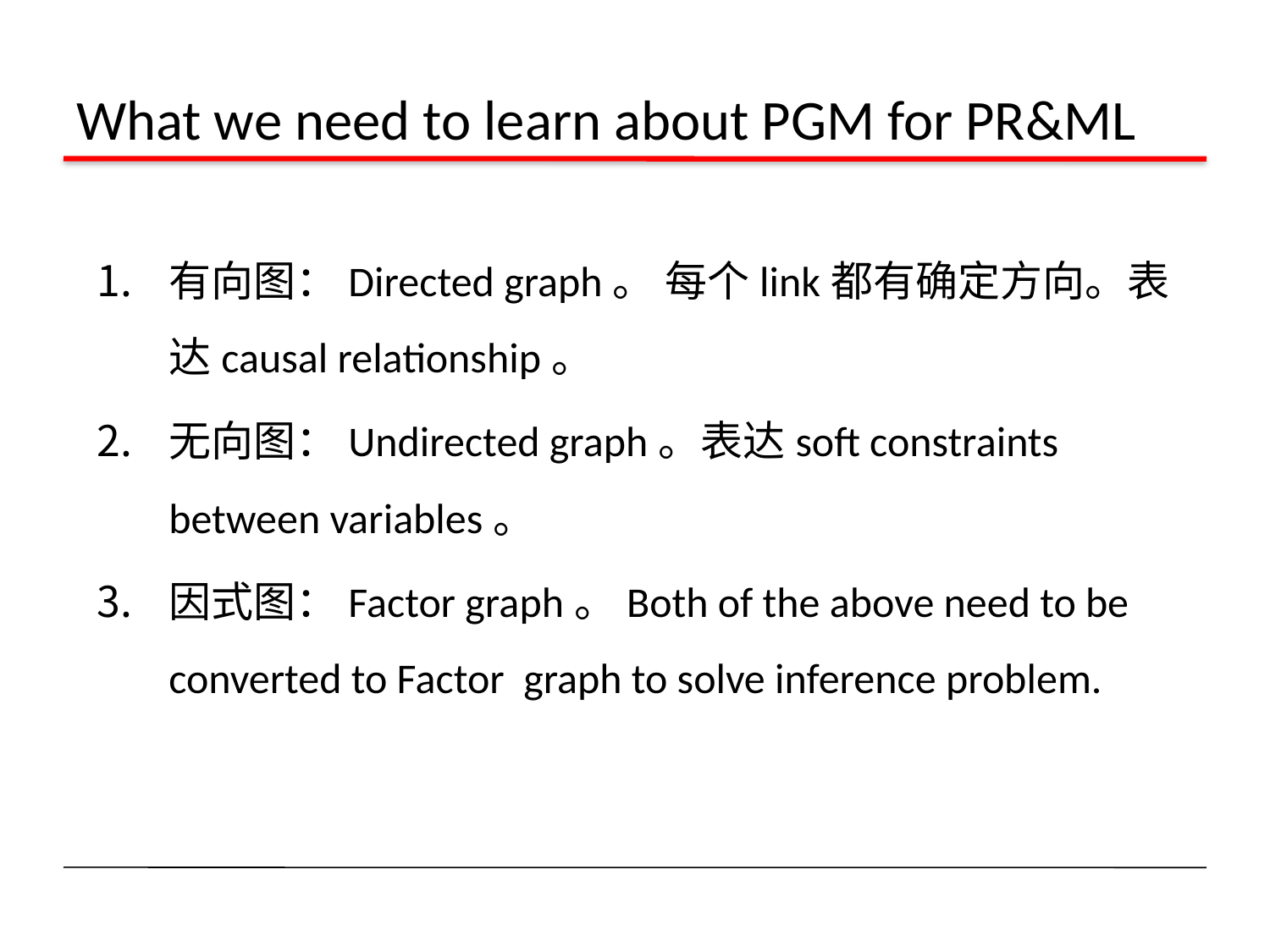

# What we need to learn about PGM for PR&ML
有向图：Directed graph。 每个link都有确定方向。表达causal relationship。
无向图：Undirected graph。表达soft constraints between variables。
因式图：Factor graph。Both of the above need to be converted to Factor  graph to solve inference problem.